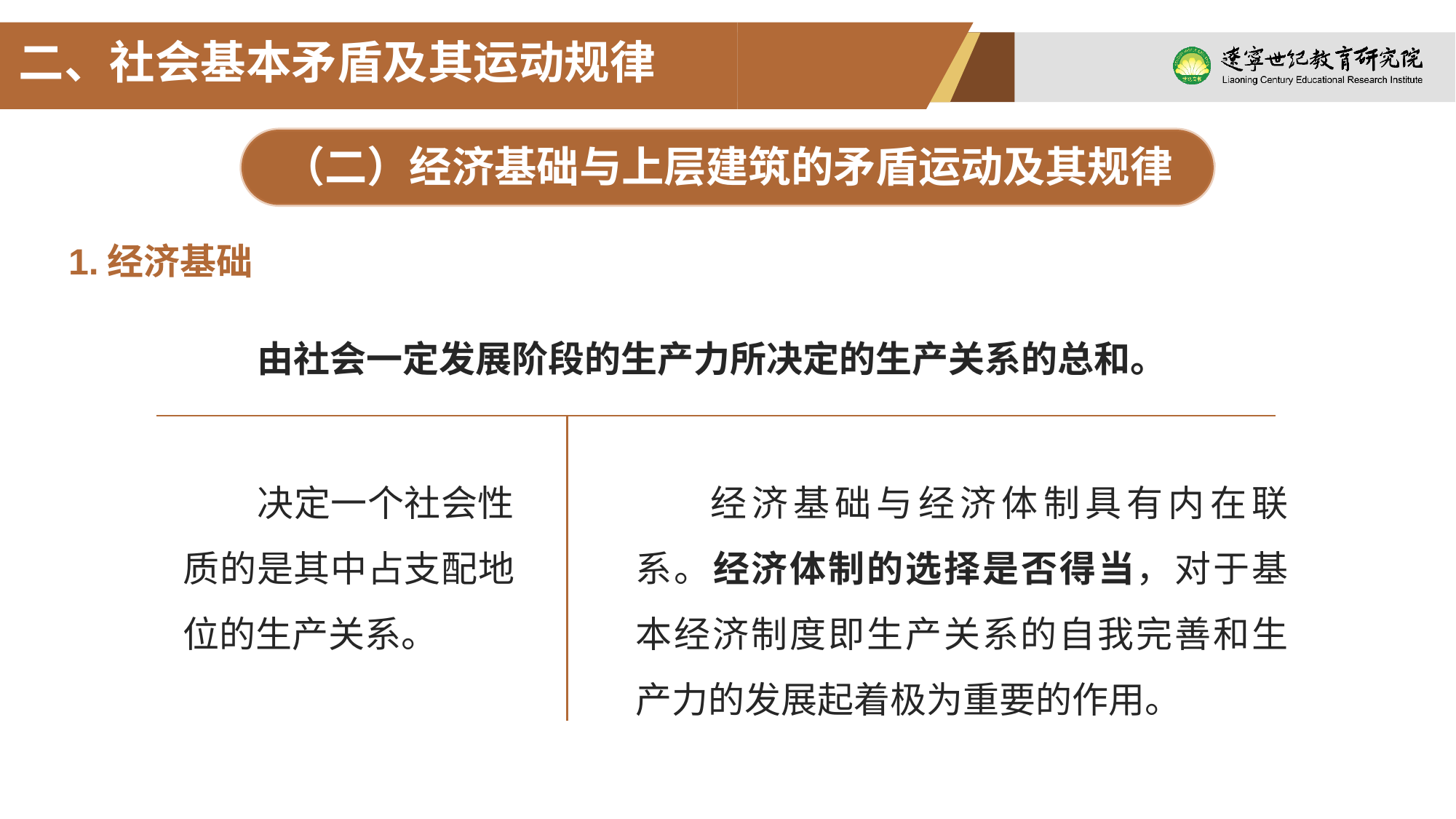

二、社会基本矛盾及其运动规律
（二）经济基础与上层建筑的矛盾运动及其规律
1.经济基础
由社会一定发展阶段的生产力所决定的生产关系的总和。
决定一个社会性质的是其中占支配地位的生产关系。
经济基础与经济体制具有内在联系。经济体制的选择是否得当，对于基本经济制度即生产关系的自我完善和生产力的发展起着极为重要的作用。